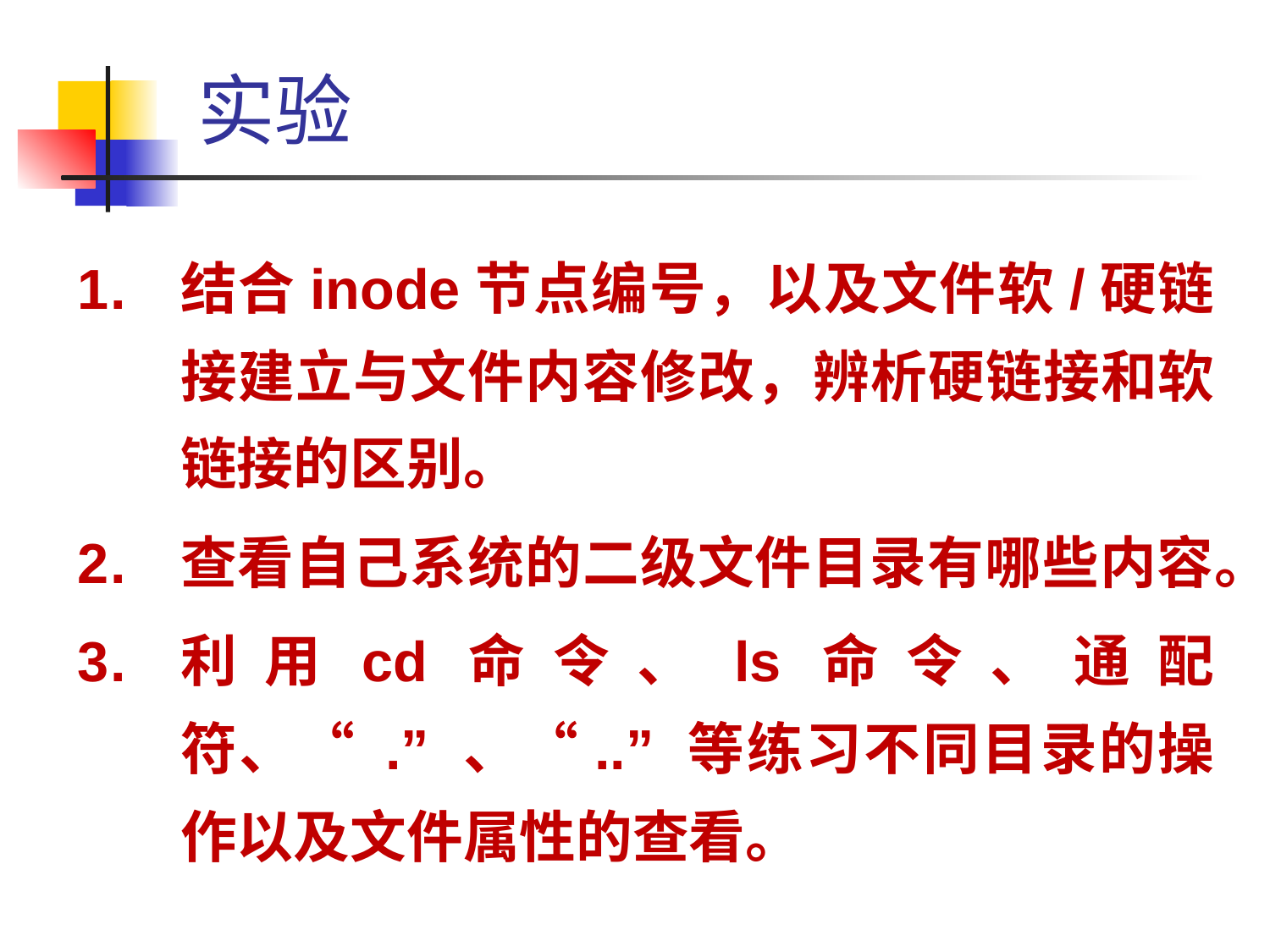

实验
结合inode节点编号，以及文件软/硬链接建立与文件内容修改，辨析硬链接和软链接的区别。
查看自己系统的二级文件目录有哪些内容。
利用cd命令、ls命令、通配符、“ .” 、“..” 等练习不同目录的操作以及文件属性的查看。